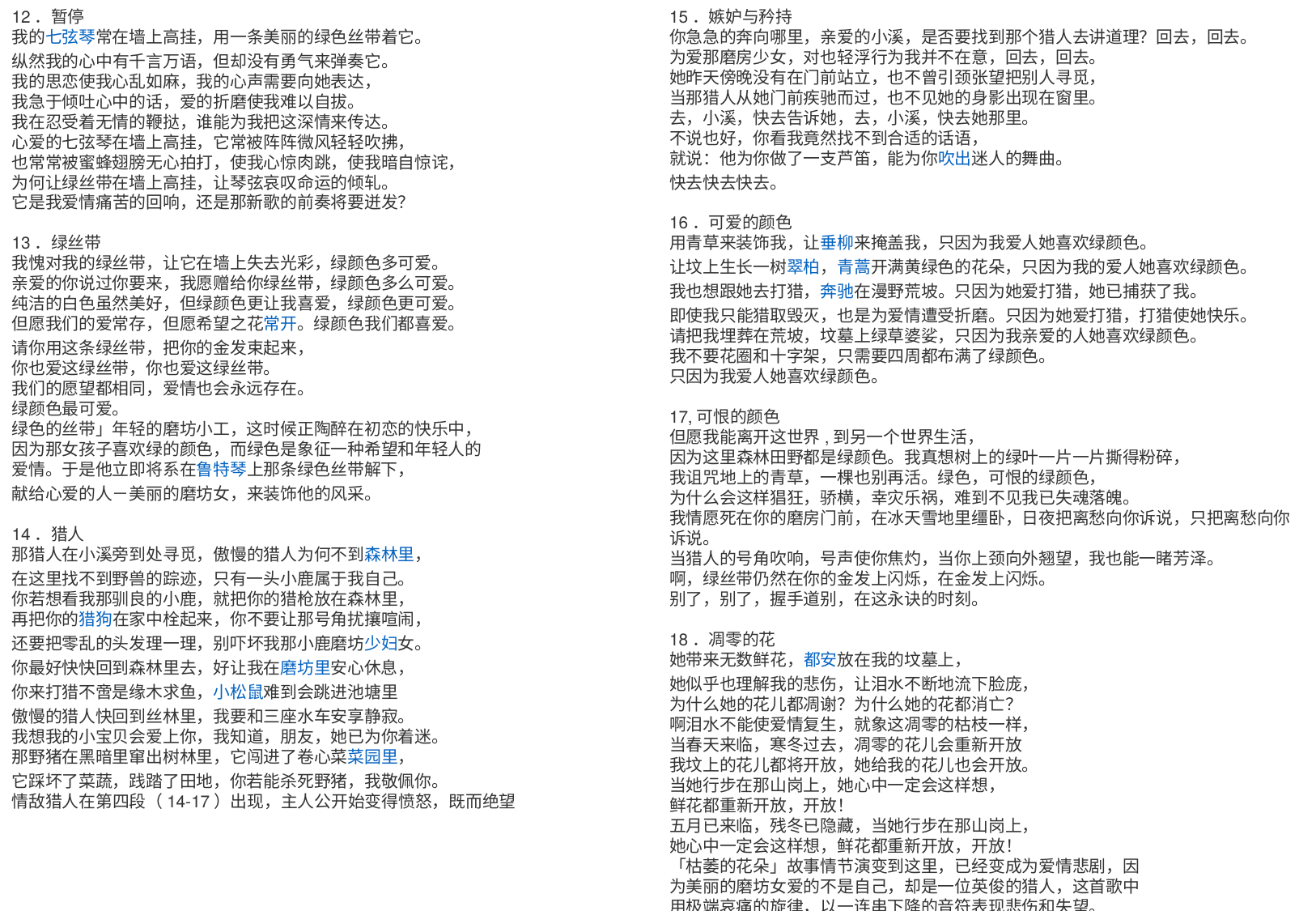

12．暂停
我的七弦琴常在墙上高挂，用一条美丽的绿色丝带着它。
纵然我的心中有千言万语，但却没有勇气来弹奏它。
我的思恋使我心乱如麻，我的心声需要向她表达，
我急于倾吐心中的话，爱的折磨使我难以自拔。
我在忍受着无情的鞭挞，谁能为我把这深情来传达。
心爱的七弦琴在墙上高挂，它常被阵阵微风轻轻吹拂，
也常常被蜜蜂翅膀无心拍打，使我心惊肉跳，使我暗自惊诧，
为何让绿丝带在墙上高挂，让琴弦哀叹命运的倾轧。
它是我爱情痛苦的回响，还是那新歌的前奏将要迸发？

13．绿丝带
我愧对我的绿丝带，让它在墙上失去光彩，绿颜色多可爱。
亲爱的你说过你要来，我愿赠给你绿丝带，绿颜色多么可爱。
纯洁的白色虽然美好，但绿颜色更让我喜爱，绿颜色更可爱。
但愿我们的爱常存，但愿希望之花常开。绿颜色我们都喜爱。
请你用这条绿丝带，把你的金发束起来，
你也爱这绿丝带，你也爱这绿丝带。
我们的愿望都相同，爱情也会永远存在。
绿颜色最可爱。
绿色的丝带」年轻的磨坊小工，这时候正陶醉在初恋的快乐中，
因为那女孩子喜欢绿的颜色，而绿色是象征一种希望和年轻人的
爱情。于是他立即将系在鲁特琴上那条绿色丝带解下，
献给心爱的人－美丽的磨坊女，来装饰他的风采。

14．猎人
那猎人在小溪旁到处寻觅，傲慢的猎人为何不到森林里，
在这里找不到野兽的踪迹，只有一头小鹿属于我自己。
你若想看我那驯良的小鹿，就把你的猎枪放在森林里，
再把你的猎狗在家中栓起来，你不要让那号角扰攘喧闹，
还要把零乱的头发理一理，别吓坏我那小鹿磨坊少妇女。
你最好快快回到森林里去，好让我在磨坊里安心休息，
你来打猎不啻是缘木求鱼，小松鼠难到会跳进池塘里
傲慢的猎人快回到丝林里，我要和三座水车安享静寂。
我想我的小宝贝会爱上你，我知道，朋友，她已为你着迷。
那野猪在黑暗里窜出树林里，它闯进了卷心菜菜园里，
它踩坏了菜蔬，践踏了田地，你若能杀死野猪，我敬佩你。
情敌猎人在第四段（14-17）出现，主人公开始变得愤怒，既而绝望

15．嫉妒与矜持
你急急的奔向哪里，亲爱的小溪，是否要找到那个猎人去讲道理？回去，回去。
为爱那磨房少女，对也轻浮行为我并不在意，回去，回去。
她昨天傍晚没有在门前站立，也不曾引颈张望把别人寻觅，
当那猎人从她门前疾驰而过，也不见她的身影出现在窗里。
去，小溪，快去告诉她，去，小溪，快去她那里。
不说也好，你看我竟然找不到合适的话语，
就说：他为你做了一支芦笛，能为你吹出迷人的舞曲。
快去快去快去。

16．可爱的颜色
用青草来装饰我，让垂柳来掩盖我，只因为我爱人她喜欢绿颜色。
让坟上生长一树翠柏，青蒿开满黄绿色的花朵，只因为我的爱人她喜欢绿颜色。
我也想跟她去打猎，奔驰在漫野荒坡。只因为她爱打猎，她已捕获了我。
即使我只能猎取毁灭，也是为爱情遭受折磨。只因为她爱打猎，打猎使她快乐。
请把我埋葬在荒坡，坟墓上绿草婆娑，只因为我亲爱的人她喜欢绿颜色。
我不要花圈和十字架，只需要四周都布满了绿颜色。
只因为我爱人她喜欢绿颜色。

17,可恨的颜色
但愿我能离开这世界,到另一个世界生活，
因为这里森林田野都是绿颜色。我真想树上的绿叶一片一片撕得粉碎，
我诅咒地上的青草，一棵也别再活。绿色，可恨的绿颜色，
为什么会这样猖狂，骄横，幸灾乐祸，难到不见我已失魂落魄。
我情愿死在你的磨房门前，在冰天雪地里缰卧，日夜把离愁向你诉说，只把离愁向你诉说。
当猎人的号角吹响，号声使你焦灼，当你上颈向外翘望，我也能一睹芳泽。
啊，绿丝带仍然在你的金发上闪烁，在金发上闪烁。
别了，别了，握手道别，在这永诀的时刻。

18．凋零的花
她带来无数鲜花，都安放在我的坟墓上，
她似乎也理解我的悲伤，让泪水不断地流下脸庞，
为什么她的花儿都凋谢？为什么她的花都消亡？
啊泪水不能使爱情复生，就象这凋零的枯枝一样，
当春天来临，寒冬过去，凋零的花儿会重新开放
我坟上的花儿都将开放，她给我的花儿也会开放。
当她行步在那山岗上，她心中一定会这样想，
鲜花都重新开放，开放！
五月已来临，残冬已隐藏，当她行步在那山岗上，
她心中一定会这样想，鲜花都重新开放，开放！
「枯萎的花朵」故事情节演变到这里，已经变成为爱情悲剧，因
为美丽的磨坊女爱的不是自己，却是一位英俊的猎人，这首歌中
用极端哀痛的旋律，以一连串下降的音符表现悲伤和失望。